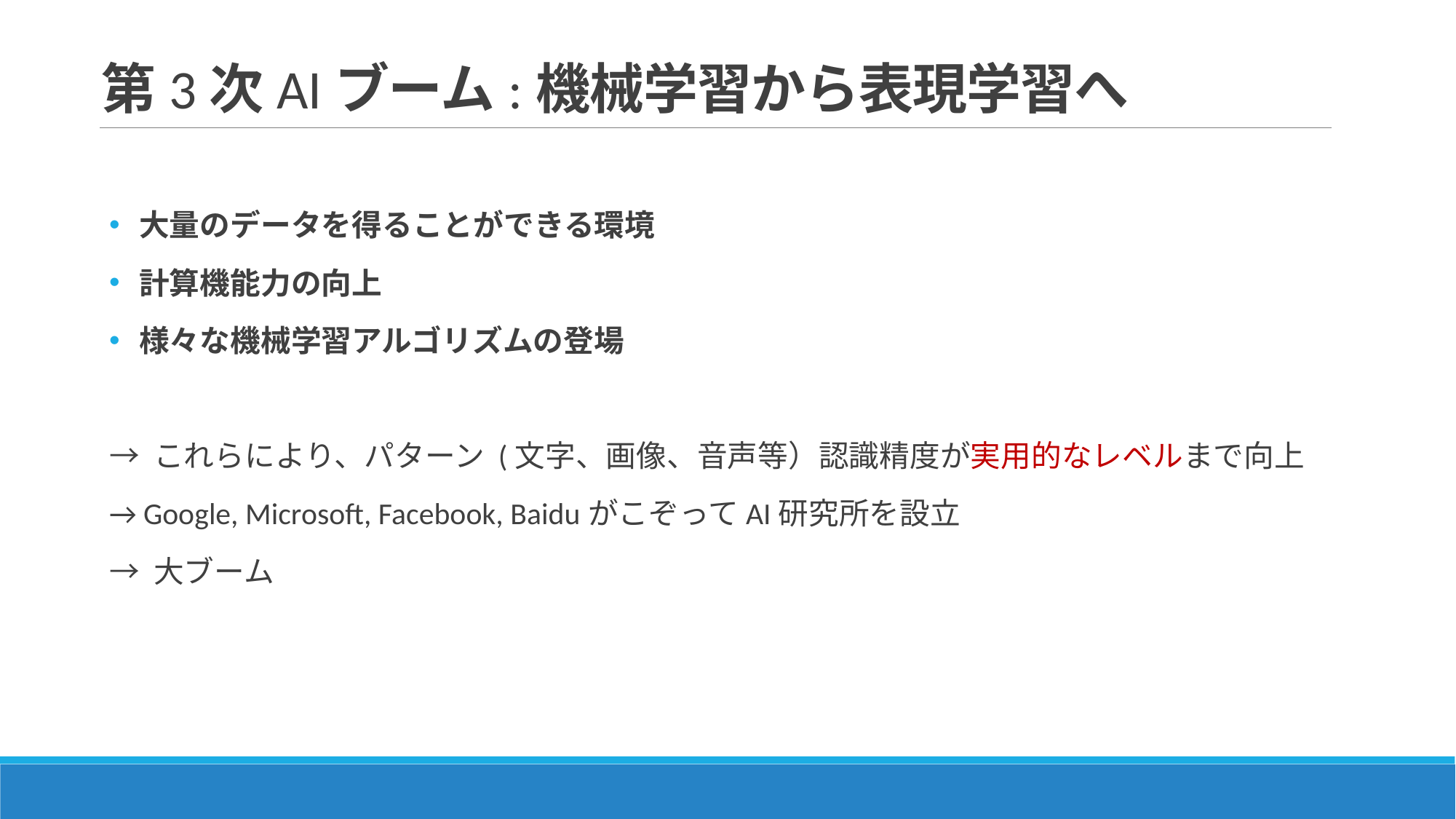

# 第3次AIブーム:機械学習から表現学習へ

大量のデータを得ることができる環境
計算機能力の向上
様々な機械学習アルゴリズムの登場

→ これらにより、パターン (文字、画像、音声等）認識精度が実用的なレベルまで向上
→ Google, Microsoft, Facebook, BaiduがこぞってAI研究所を設立
→ 大ブーム